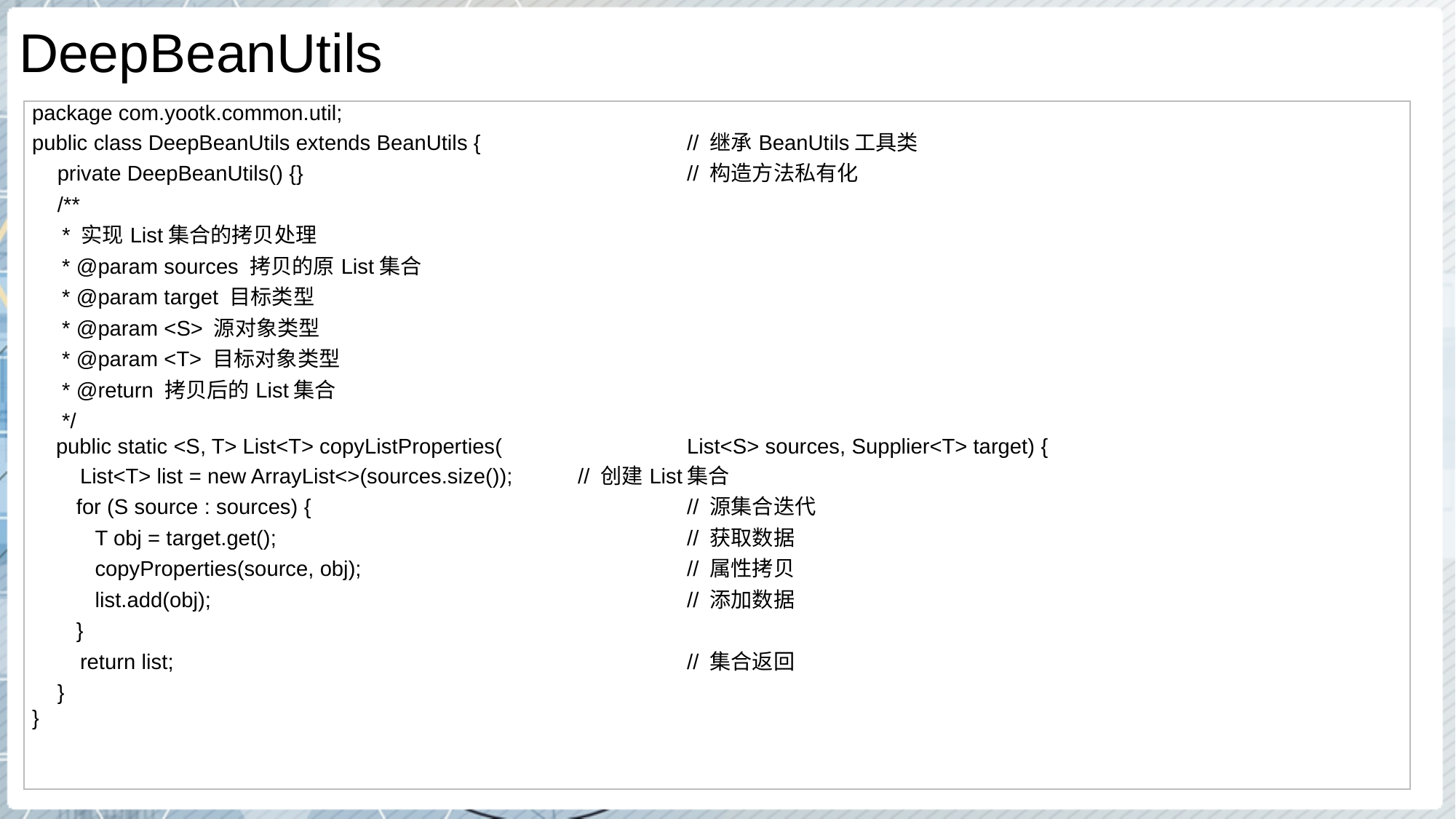

# DeepBeanUtils
| package com.yootk.common.util; public class DeepBeanUtils extends BeanUtils { // 继承BeanUtils工具类 private DeepBeanUtils() {} // 构造方法私有化 /\*\* \* 实现List集合的拷贝处理 \* @param sources 拷贝的原List集合 \* @param target 目标类型 \* @param <S> 源对象类型 \* @param <T> 目标对象类型 \* @return 拷贝后的List集合 \*/ public static <S, T> List<T> copyListProperties( List<S> sources, Supplier<T> target) { List<T> list = new ArrayList<>(sources.size()); // 创建List集合 for (S source : sources) { // 源集合迭代 T obj = target.get(); // 获取数据 copyProperties(source, obj); // 属性拷贝 list.add(obj); // 添加数据 } return list; // 集合返回 } } |
| --- |